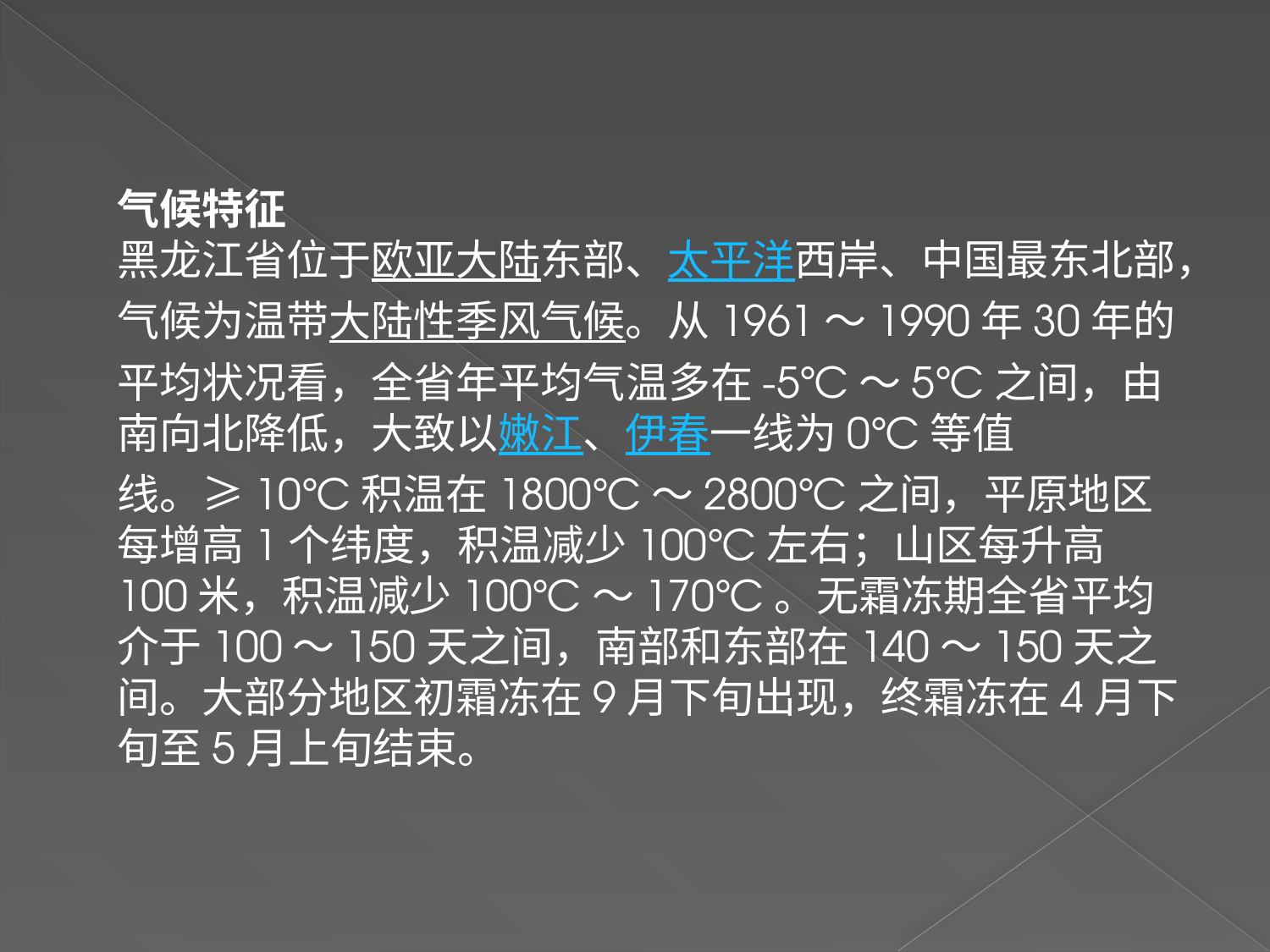

气候特征
黑龙江省位于欧亚大陆东部、太平洋西岸、中国最东北部，气候为温带大陆性季风气候。从1961～1990年30年的平均状况看，全省年平均气温多在-5℃～5℃之间，由南向北降低，大致以嫩江、伊春一线为0℃等值线。≥10℃积温在1800℃～2800℃之间，平原地区每增高1个纬度，积温减少100℃左右；山区每升高100米，积温减少100℃～170℃。无霜冻期全省平均介于100～150天之间，南部和东部在140～150天之间。大部分地区初霜冻在9月下旬出现，终霜冻在4月下旬至5月上旬结束。